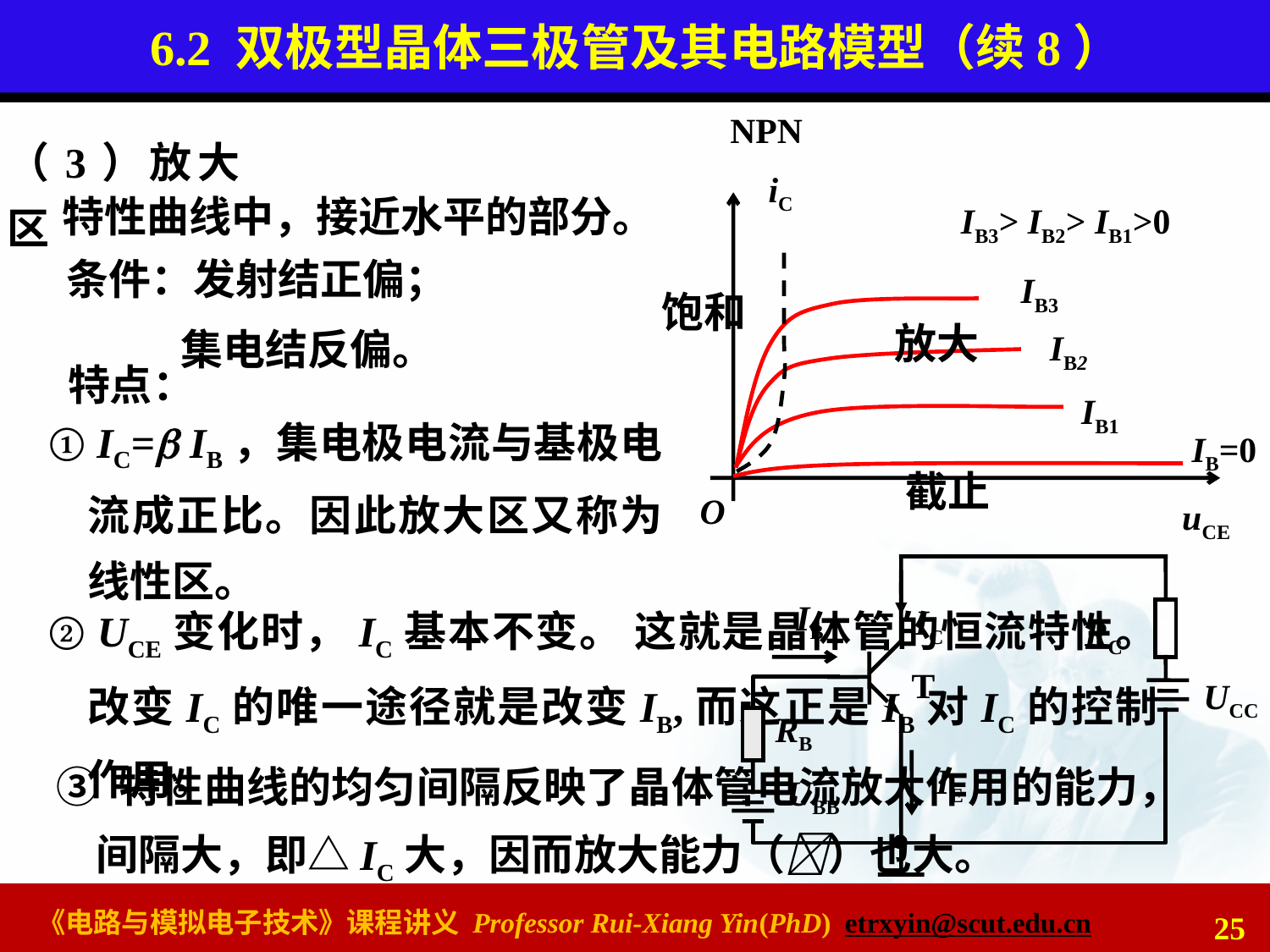

# 6.2 双极型晶体三极管及其电路模型（续8）
NPN
iC

O
uCE

IB3> IB2> IB1>0
IB3

饱和
放大

IB2

IB1

IB=0
截止

（3）放大区
特性曲线中，接近水平的部分。
条件：发射结正偏；
           集电结反偏。
特点：
① IC=β IB，集电极电流与基极电流成正比。因此放大区又称为线性区。

RC

T
UCC

RB

UBB

IB
IC

IE

② UCE变化时，IC基本不变。 这就是晶体管的恒流特性。改变IC的唯一途径就是改变IB,而这正是IB对IC的控制作用。
③ 特性曲线的均匀间隔反映了晶体管电流放大作用的能力，间隔大，即△IC大，因而放大能力（β）也大。
25